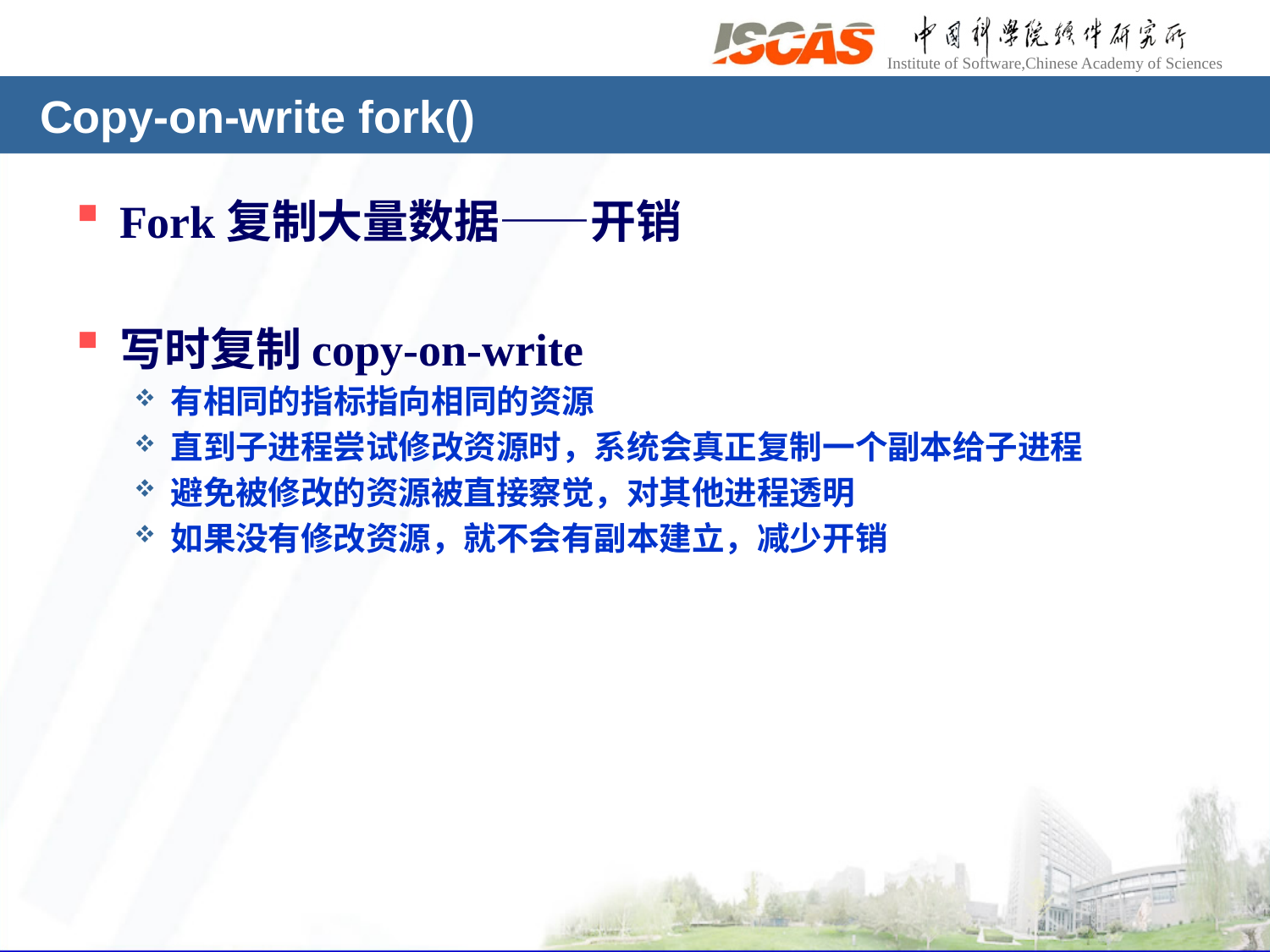

# Copy-on-write fork()
Fork复制大量数据——开销

写时复制copy-on-write
有相同的指标指向相同的资源
直到子进程尝试修改资源时，系统会真正复制一个副本给子进程
避免被修改的资源被直接察觉，对其他进程透明
如果没有修改资源，就不会有副本建立，减少开销